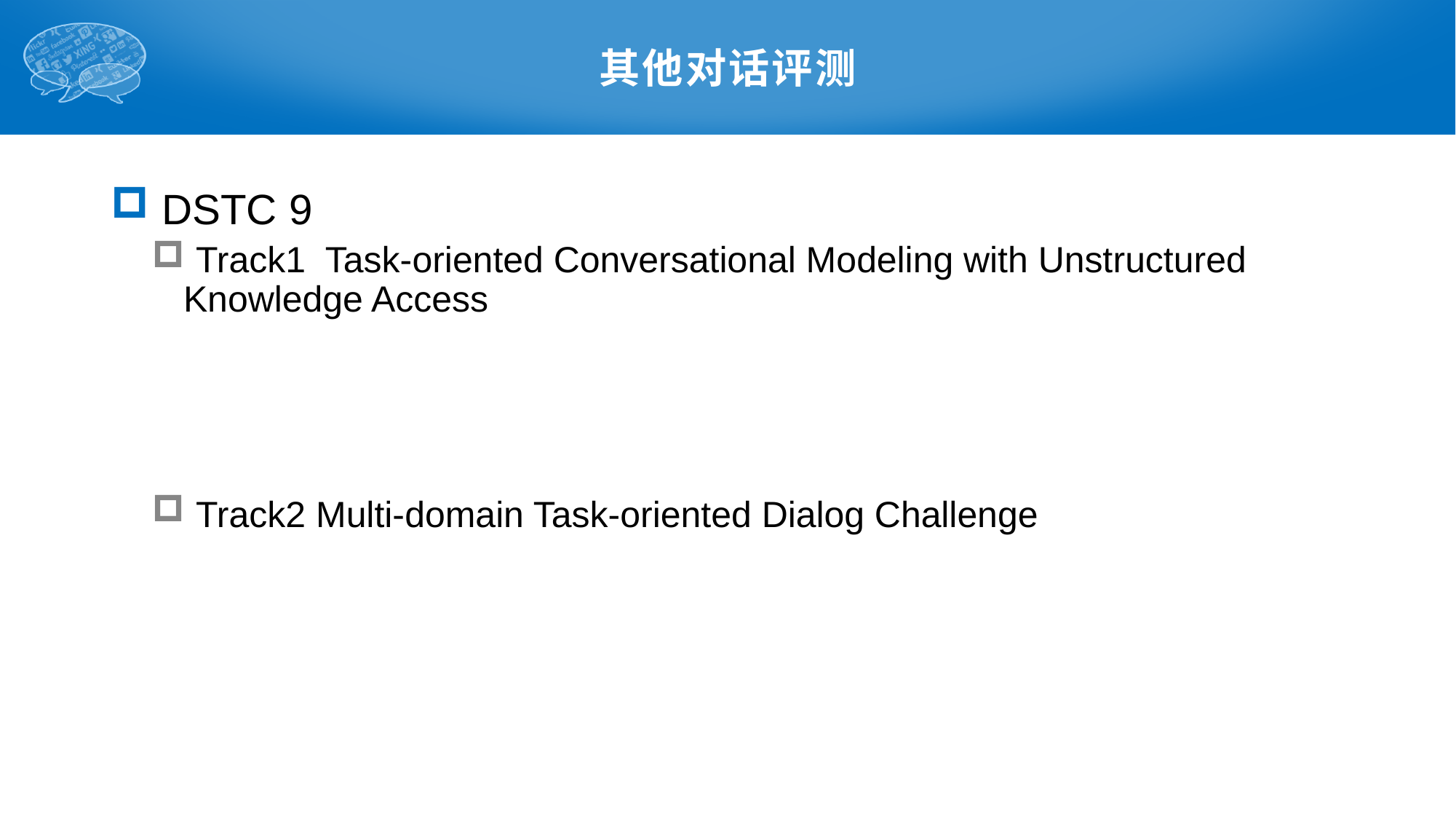

# 其他对话评测
 DSTC 9
 Track1  Task-oriented Conversational Modeling with Unstructured Knowledge Access

 Track2 Multi-domain Task-oriented Dialog Challenge